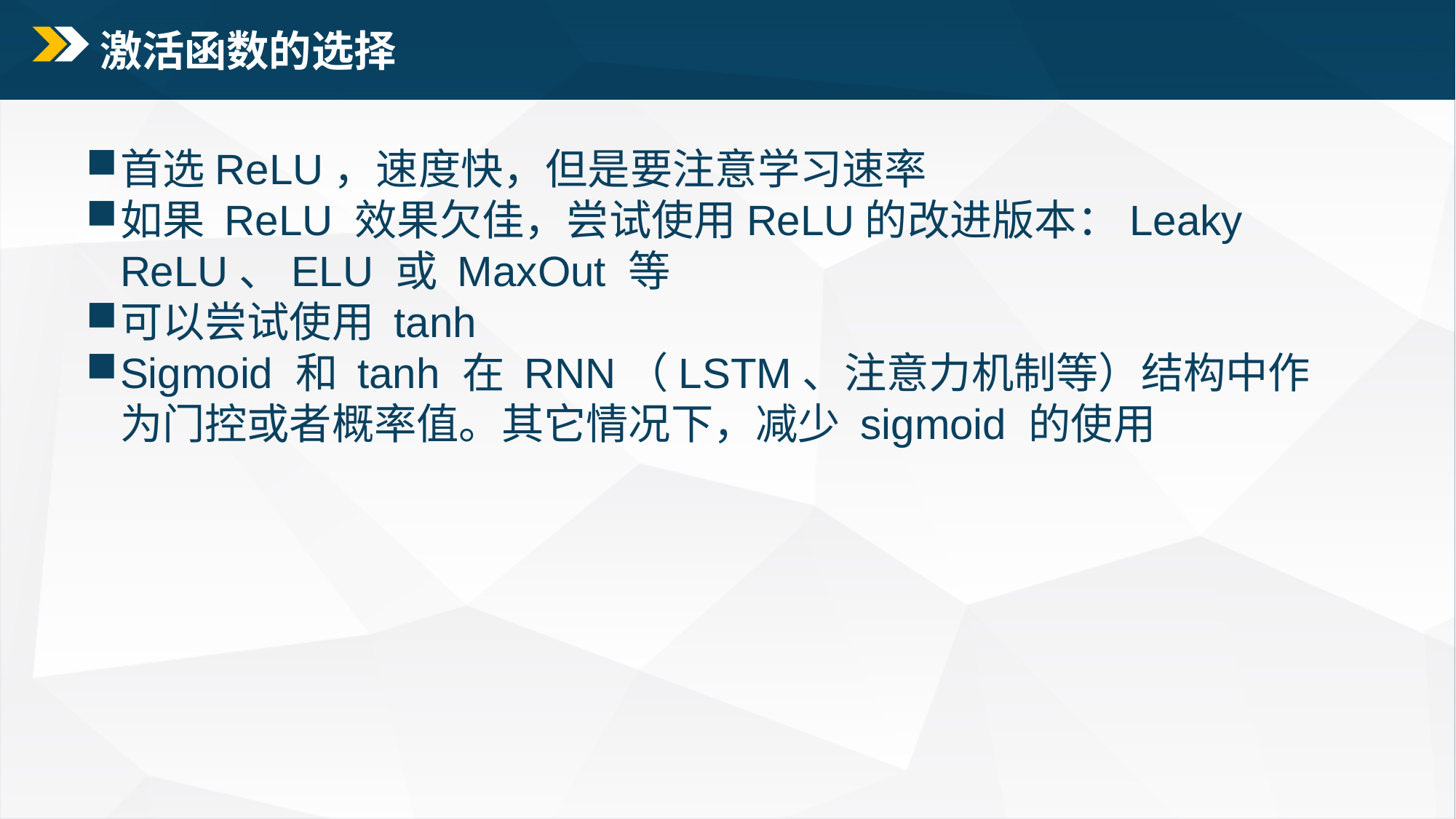

# 激活函数的选择
首选ReLU，速度快，但是要注意学习速率
如果 ReLU 效果欠佳，尝试使用ReLU的改进版本：Leaky ReLU、ELU 或 MaxOut 等
可以尝试使用 tanh
Sigmoid 和 tanh 在 RNN（LSTM、注意力机制等）结构中作为门控或者概率值。其它情况下，减少 sigmoid 的使用